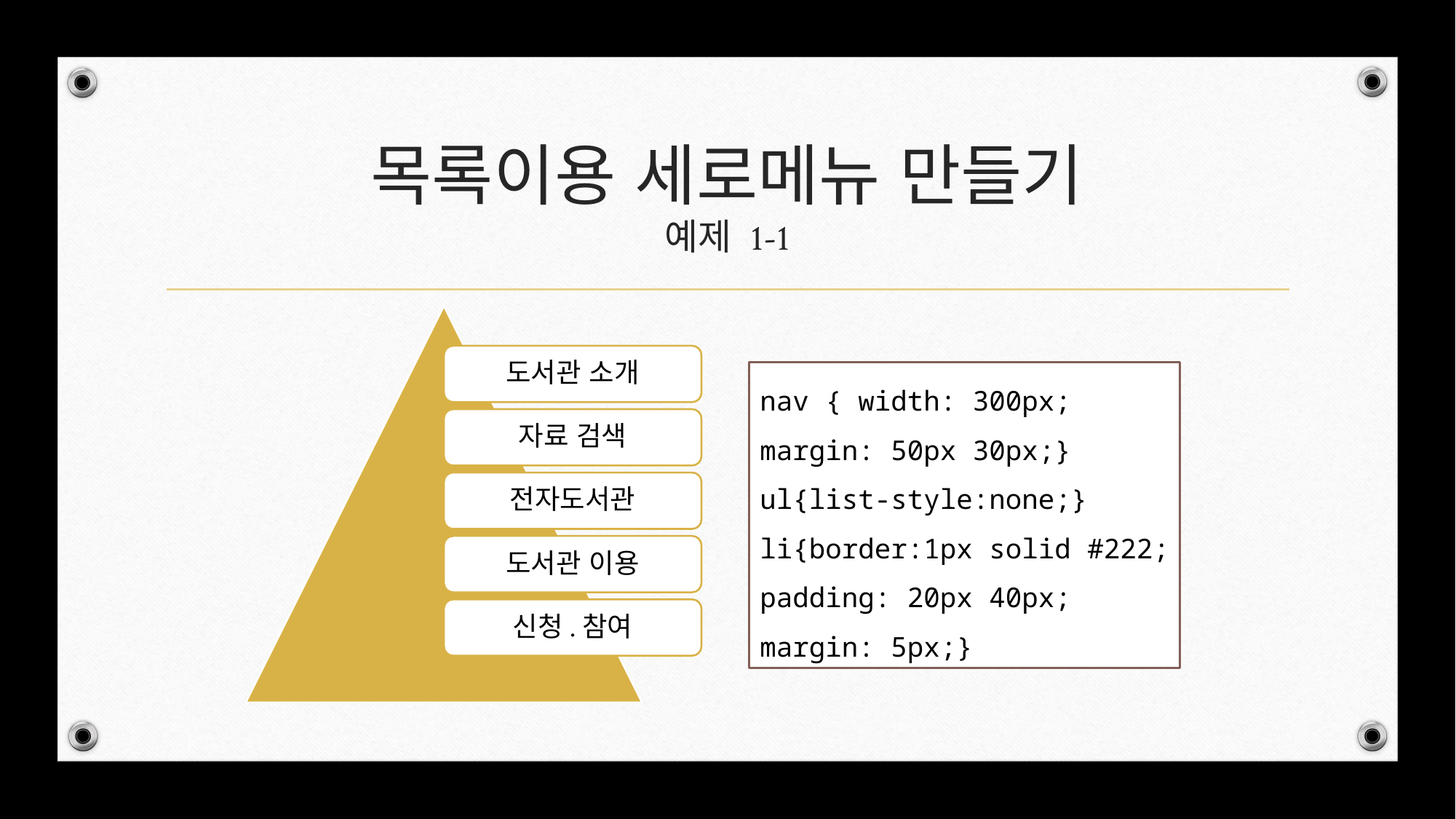

# 목록이용 세로메뉴 만들기 예제 1-1

도서관 소개
nav { width: 300px;
margin: 50px 30px;}
ul{list-style:none;}
li{border:1px solid #222;
padding: 20px 40px;
margin: 5px;}
자료 검색
전자도서관
도서관 이용
신청.참여